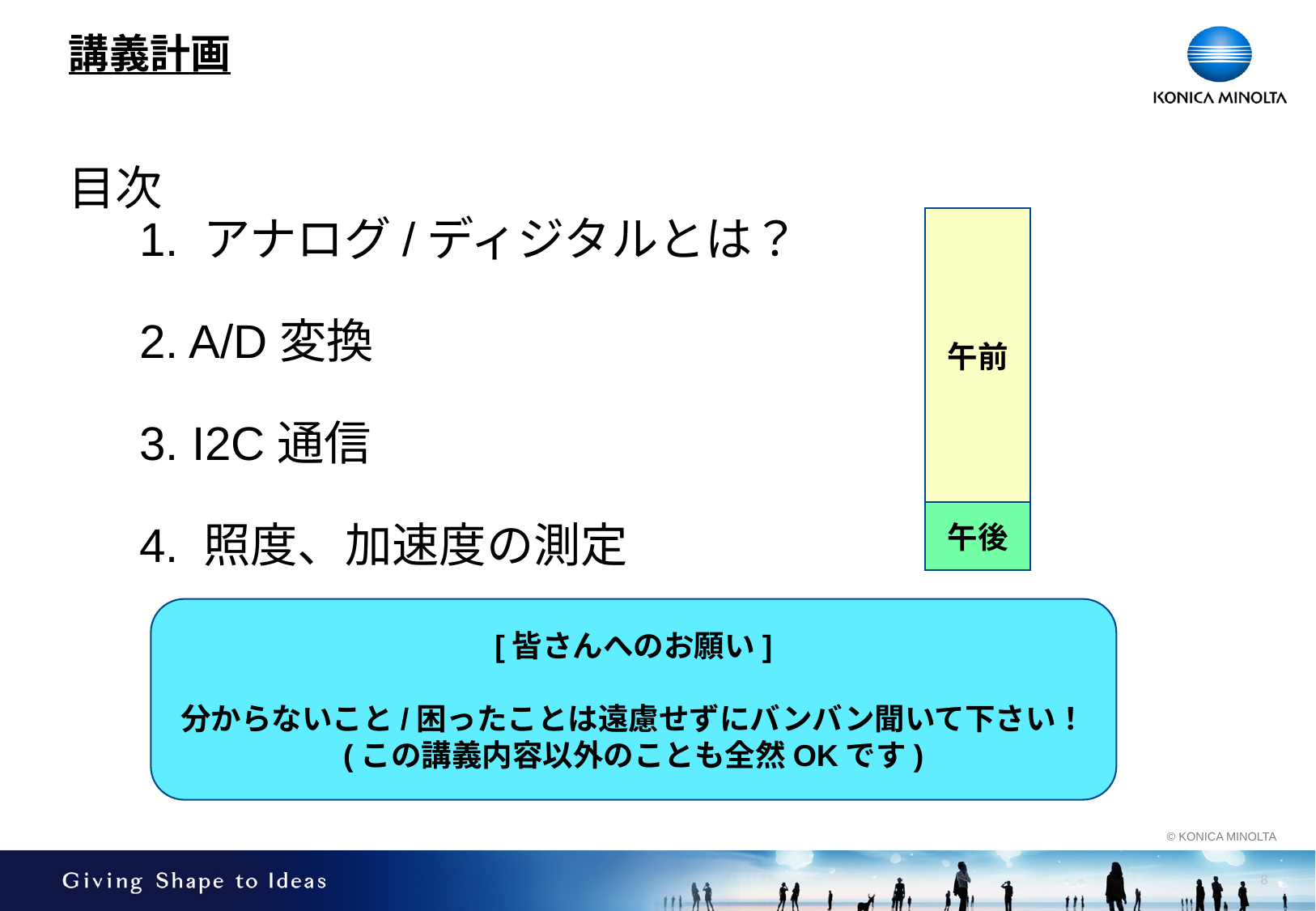

# 講義計画
目次
	1. アナログ/ディジタルとは？

	2. A/D変換

	3. I2C通信

	4. 照度、加速度の測定

午前
午後
[皆さんへのお願い]

分からないこと/困ったことは遠慮せずにバンバン聞いて下さい！
(この講義内容以外のことも全然OKです)
8